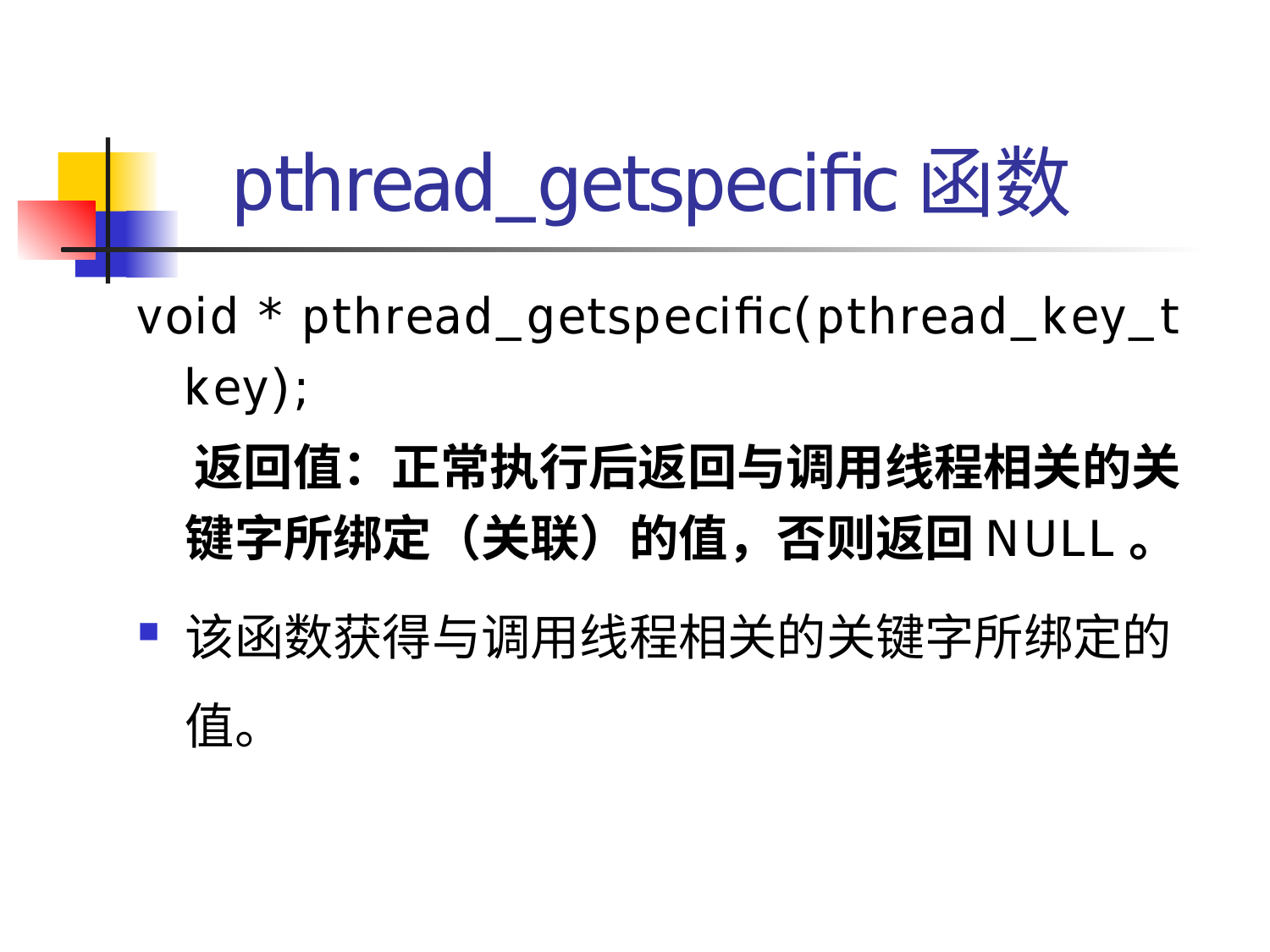

# pthread_getspecific函数
void * pthread_getspecific(pthread_key_t key);
    返回值：正常执行后返回与调用线程相关的关键字所绑定（关联）的值，否则返回NULL。
该函数获得与调用线程相关的关键字所绑定的值。